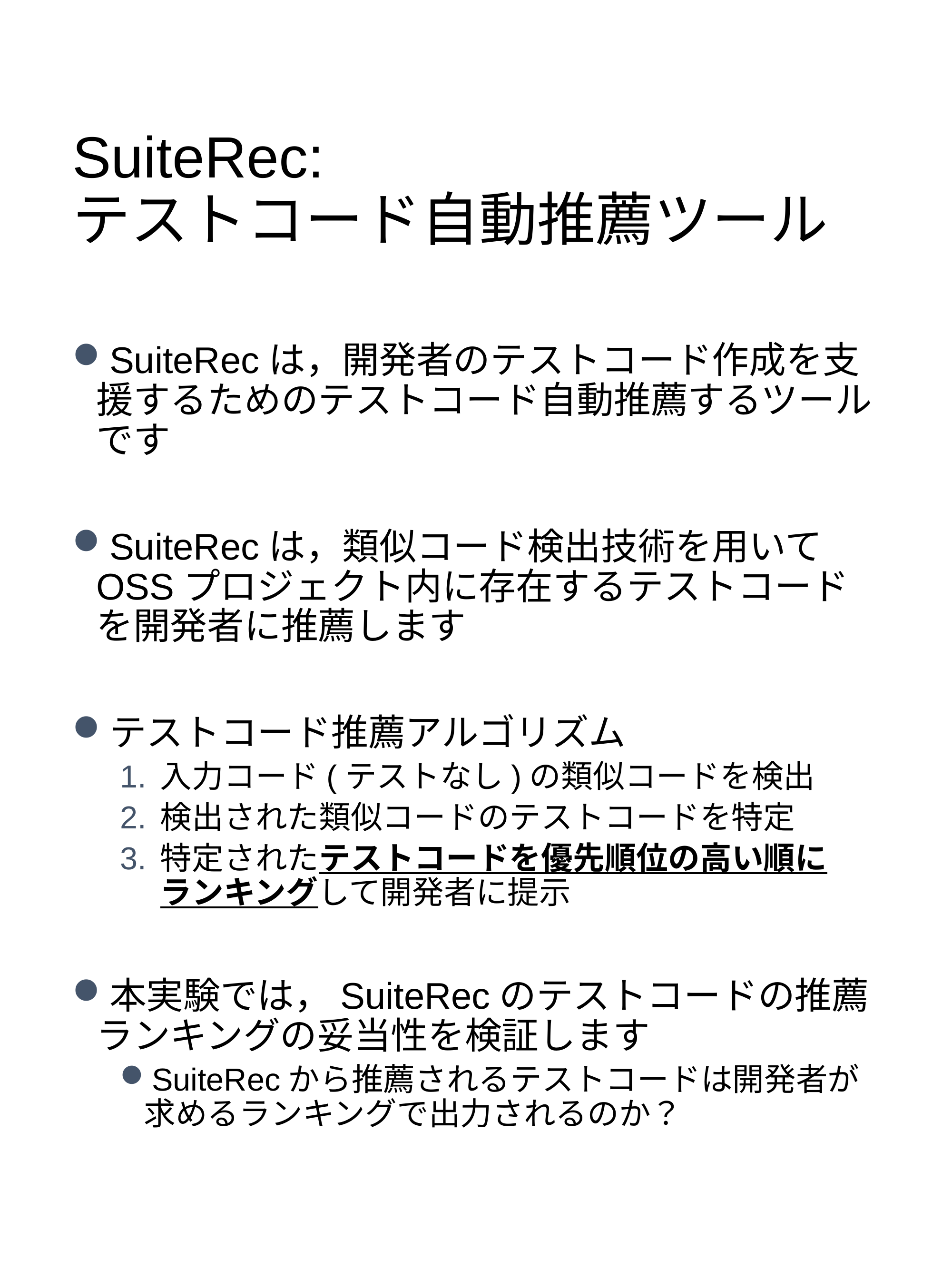

# SuiteRec: テストコード自動推薦ツール
SuiteRecは，開発者のテストコード作成を支援するためのテストコード自動推薦するツールです

SuiteRecは，類似コード検出技術を用いてOSSプロジェクト内に存在するテストコードを開発者に推薦します

テストコード推薦アルゴリズム
入力コード(テストなし)の類似コードを検出
検出された類似コードのテストコードを特定
特定されたテストコードを優先順位の高い順に
ランキングして開発者に提示

本実験では，SuiteRecのテストコードの推薦ランキングの妥当性を検証します
SuiteRecから推薦されるテストコードは開発者が求めるランキングで出力されるのか？